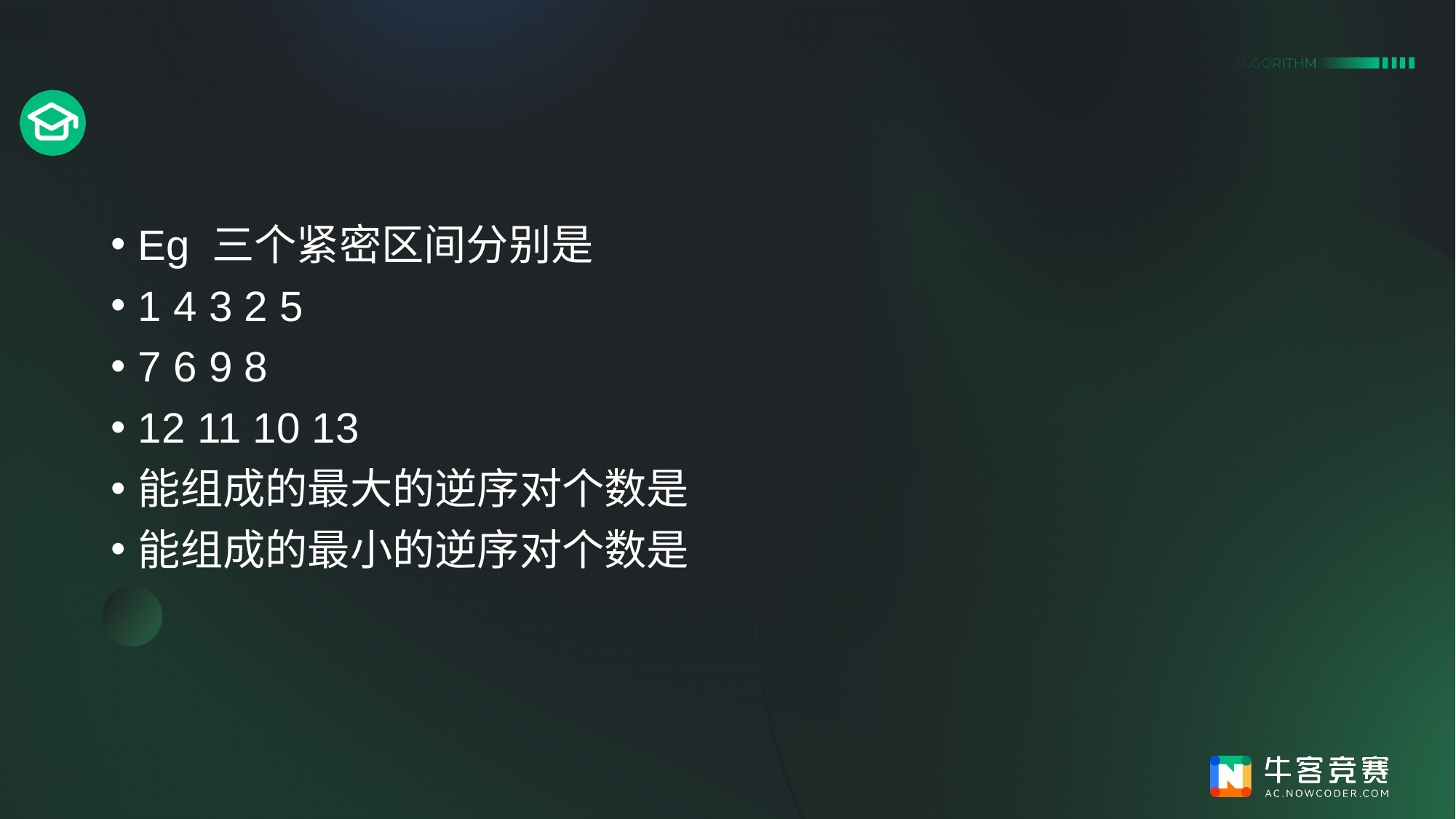

#
Eg 三个紧密区间分别是
1 4 3 2 5
7 6 9 8
12 11 10 13
能组成的最大的逆序对个数是
能组成的最小的逆序对个数是